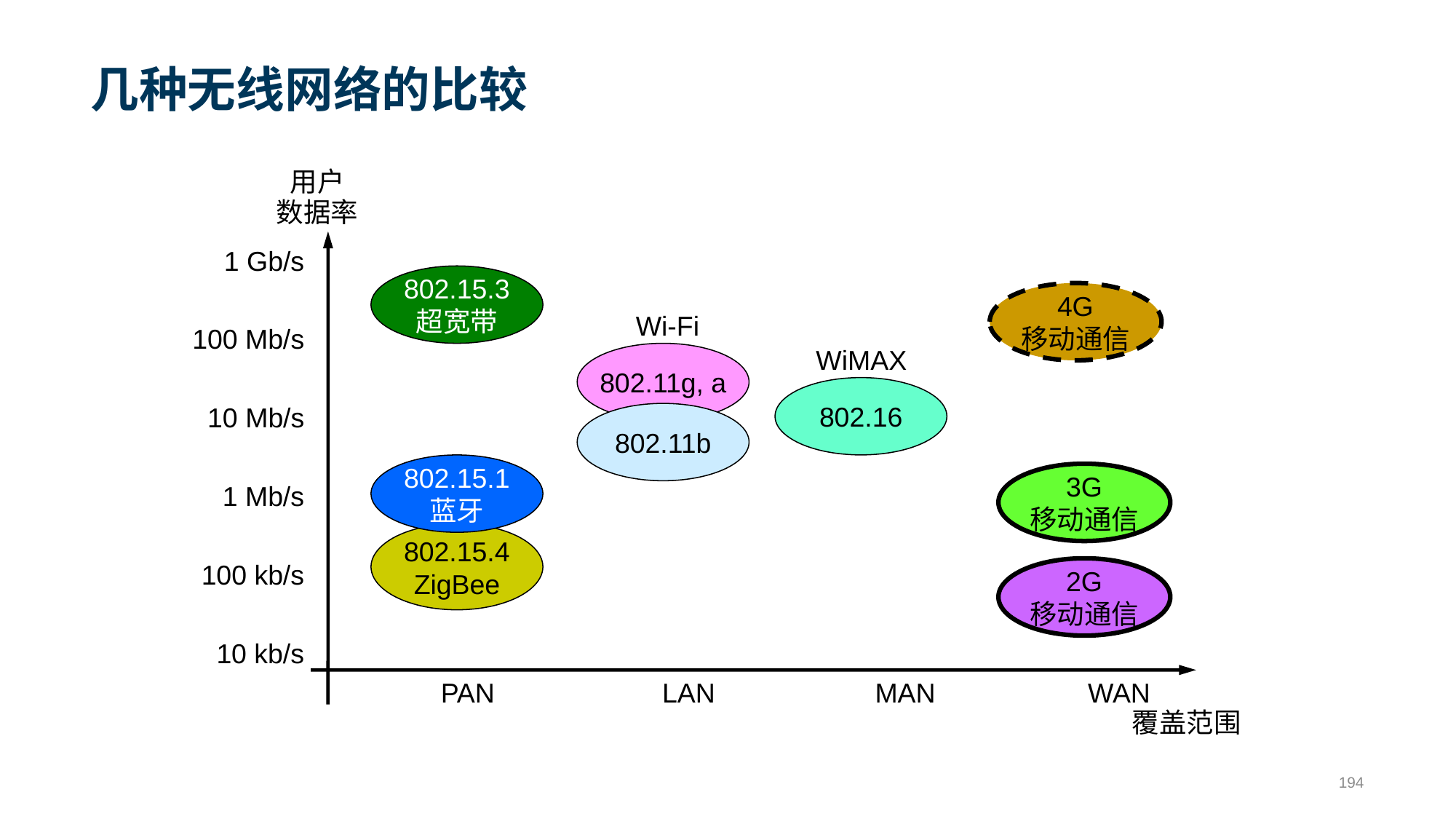

# 几种无线网络的比较
用户
数据率
1 Gb/s

100 Mb/s

10 Mb/s

1 Mb/s

100 kb/s

10 kb/s

802.15.3
超宽带
4G
移动通信
Wi-Fi
WiMAX
802.11g, a
802.16
802.11b
802.15.1
蓝牙
3G
移动通信

802.15.4
ZigBee
2G
移动通信
PAN                      LAN                     MAN                    WAN

覆盖范围
194